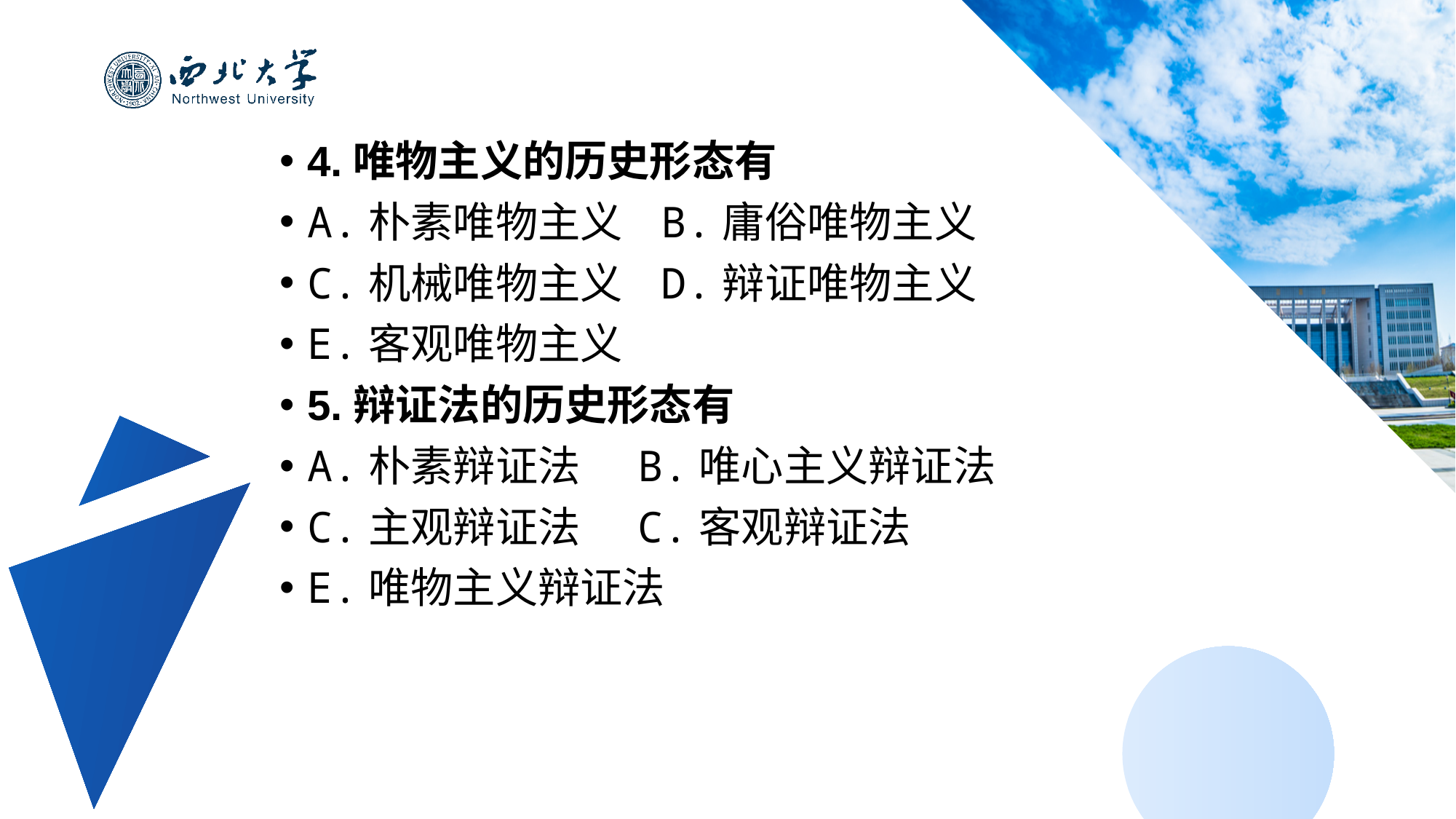

4.唯物主义的历史形态有
A.朴素唯物主义   B.庸俗唯物主义
C.机械唯物主义   D.辩证唯物主义
E.客观唯物主义
5.辩证法的历史形态有
A.朴素辩证法     B.唯心主义辩证法
C.主观辩证法     C.客观辩证法
E.唯物主义辩证法